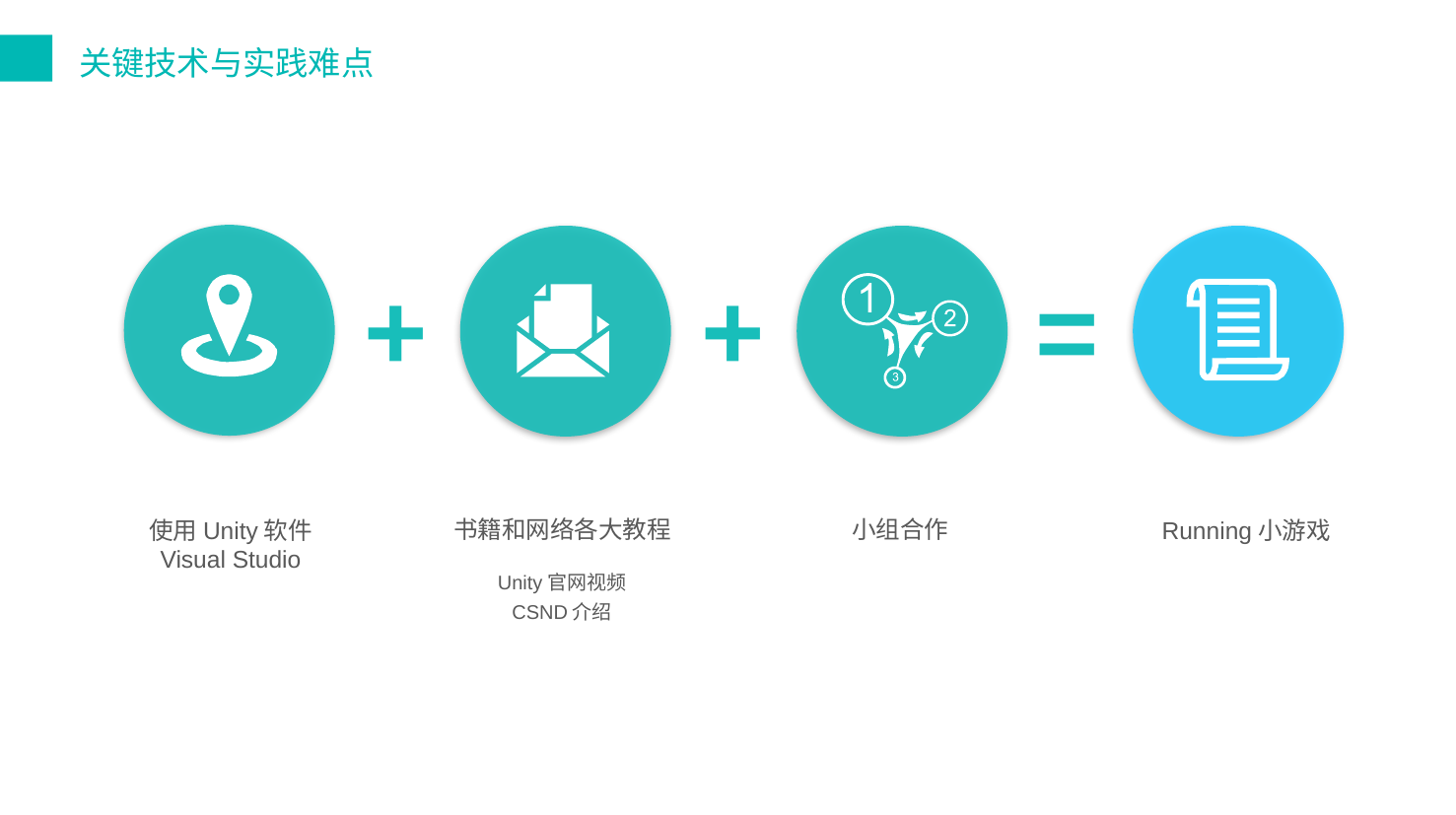

关键技术与实践难点

+
+
=

小组合作
书籍和网络各大教程
使用Unity软件
Visual Studio
Running小游戏
Unity官网视频
CSND介绍